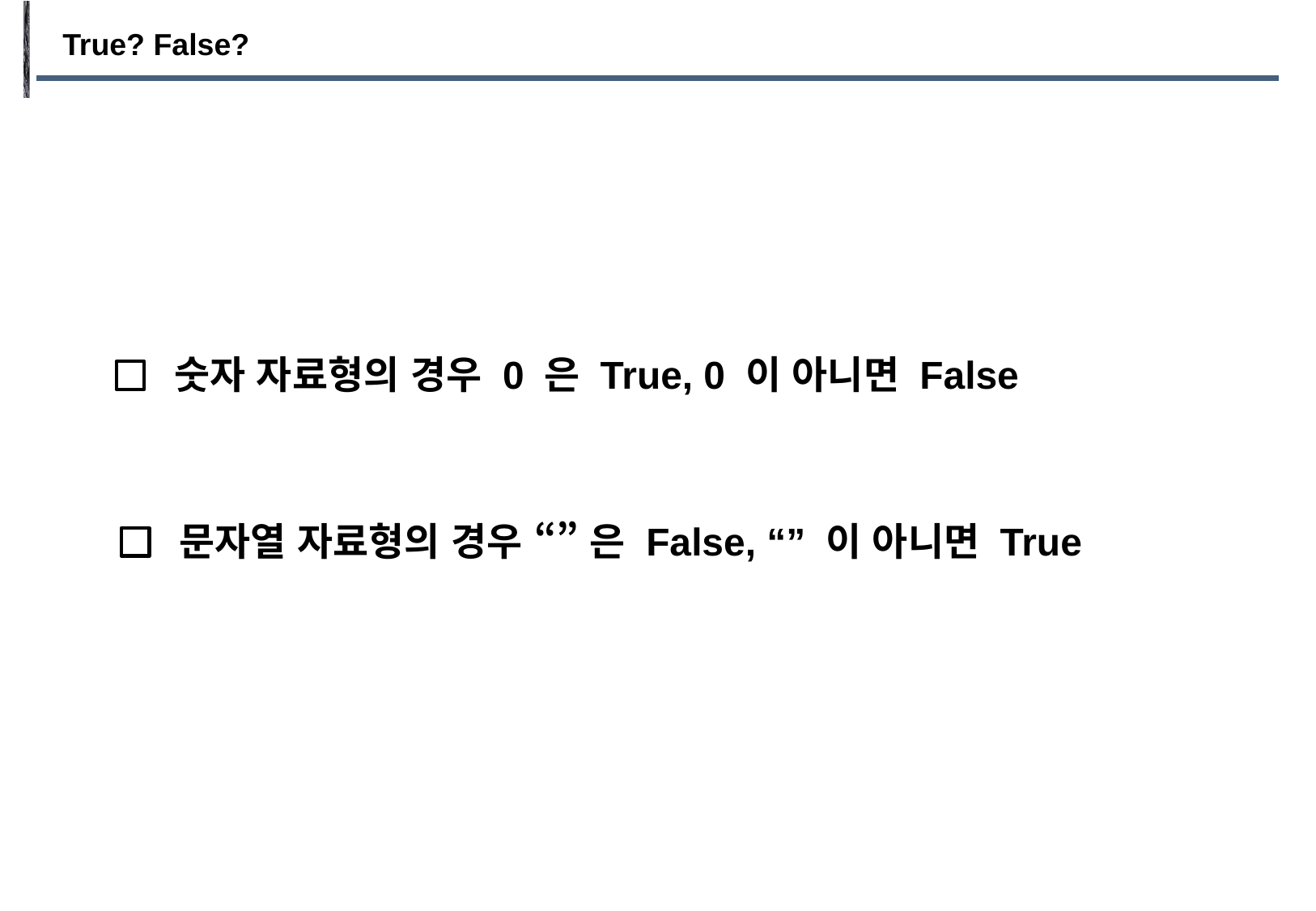

True? False?

숫자 자료형의 경우 0 은 True, 0 이 아니면 False

문자열 자료형의 경우 “” 은 False, “” 이 아니면 True